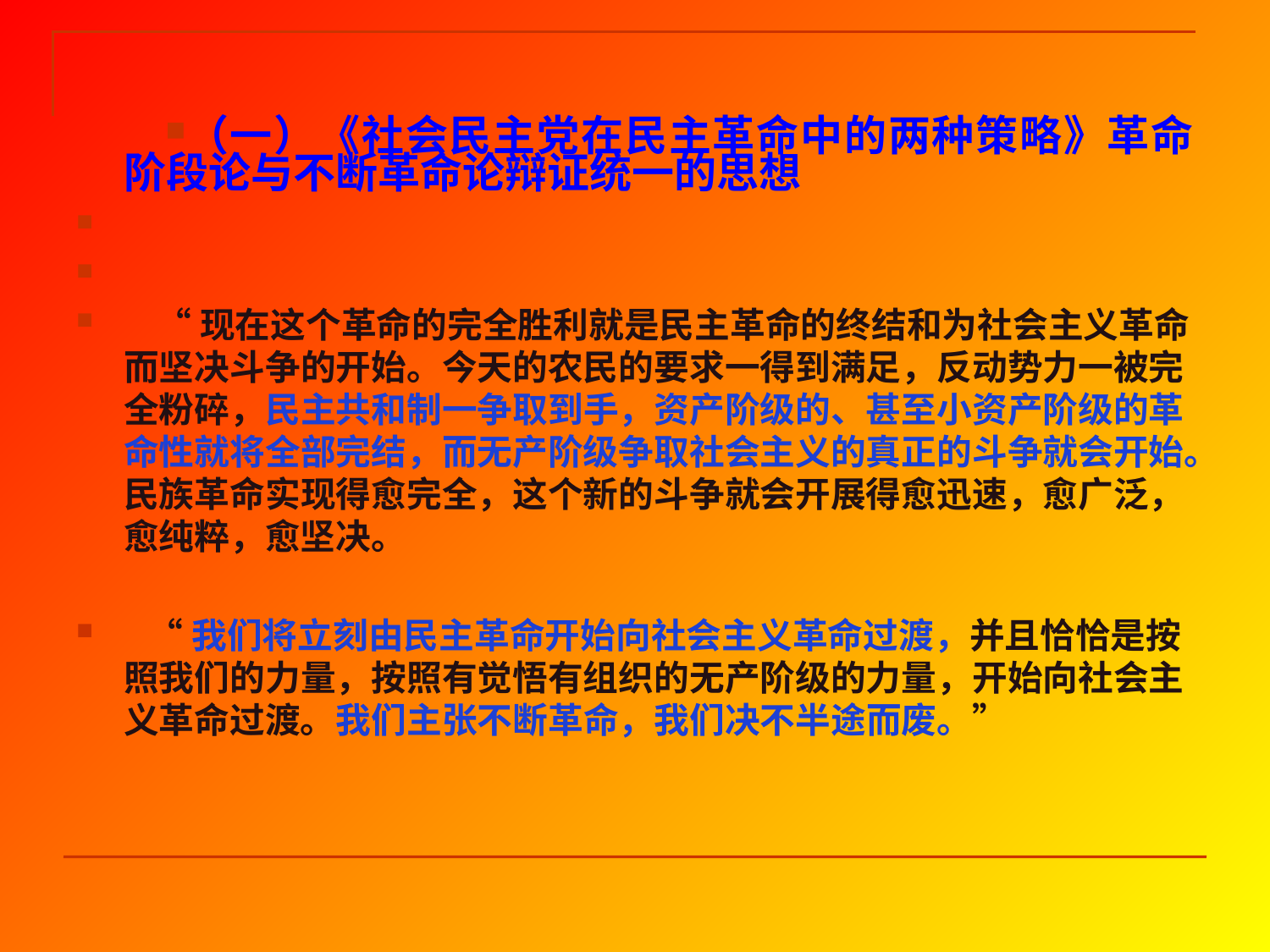

（一）《社会民主党在民主革命中的两种策略》革命阶段论与不断革命论辩证统一的思想

    “现在这个革命的完全胜利就是民主革命的终结和为社会主义革命而坚决斗争的开始。今天的农民的要求一得到满足，反动势力一被完全粉碎，民主共和制一争取到手，资产阶级的、甚至小资产阶级的革命性就将全部完结，而无产阶级争取社会主义的真正的斗争就会开始。民族革命实现得愈完全，这个新的斗争就会开展得愈迅速，愈广泛，愈纯粹，愈坚决。

   “我们将立刻由民主革命开始向社会主义革命过渡，并且恰恰是按照我们的力量，按照有觉悟有组织的无产阶级的力量，开始向社会主义革命过渡。我们主张不断革命，我们决不半途而废。”